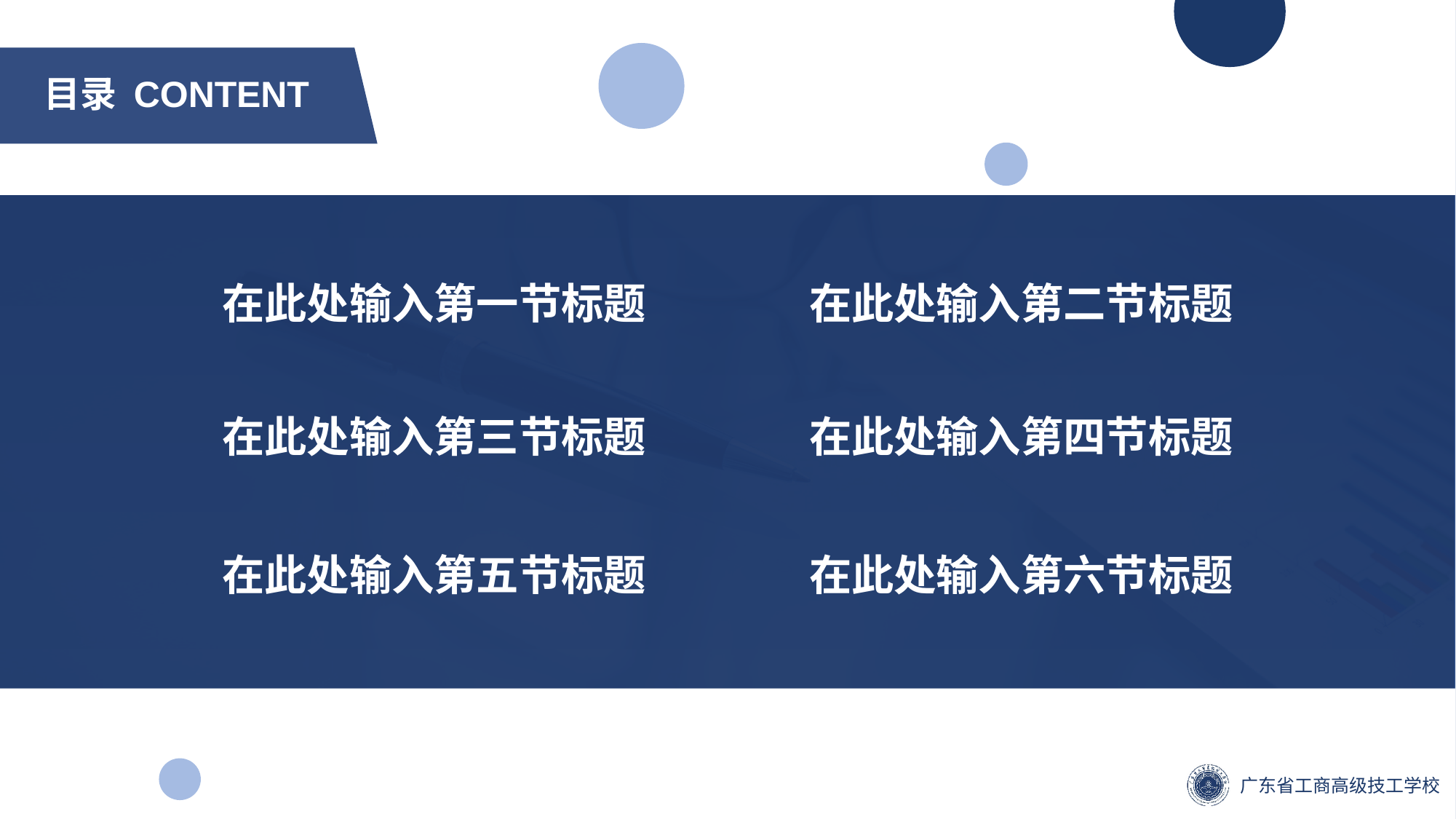

# 目录 CONTENT
在此处输入第一节标题
在此处输入第二节标题
在此处输入第三节标题
在此处输入第四节标题
在此处输入第五节标题
在此处输入第六节标题